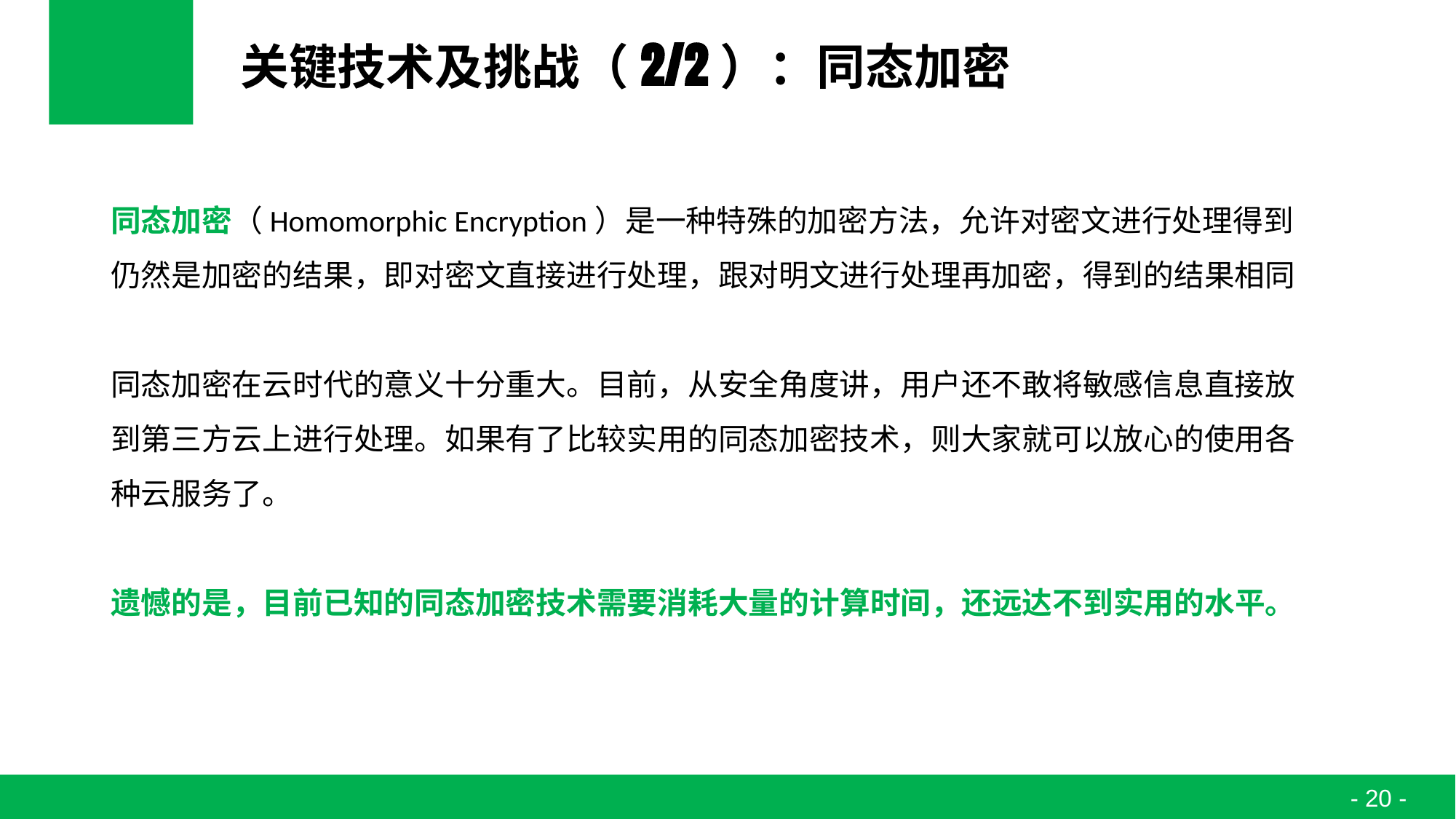

# 关键技术及挑战（2/2）：同态加密
同态加密（Homomorphic Encryption）是一种特殊的加密方法，允许对密文进行处理得到仍然是加密的结果，即对密文直接进行处理，跟对明文进行处理再加密，得到的结果相同

同态加密在云时代的意义十分重大。目前，从安全角度讲，用户还不敢将敏感信息直接放到第三方云上进行处理。如果有了比较实用的同态加密技术，则大家就可以放心的使用各种云服务了。

遗憾的是，目前已知的同态加密技术需要消耗大量的计算时间，还远达不到实用的水平。